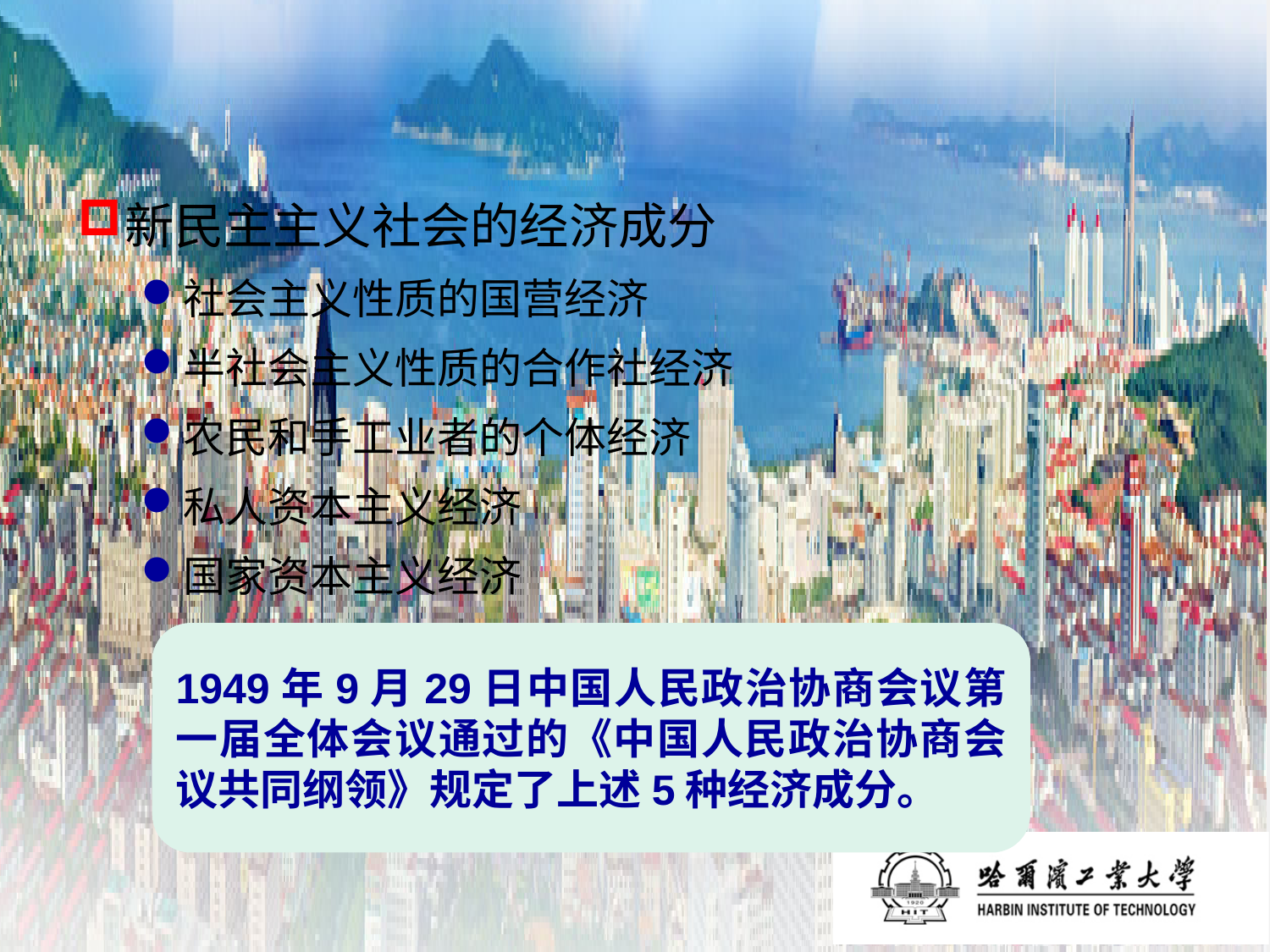

新民主主义社会的经济成分
社会主义性质的国营经济
半社会主义性质的合作社经济
农民和手工业者的个体经济
私人资本主义经济
国家资本主义经济

1949年9月29日中国人民政治协商会议第一届全体会议通过的《中国人民政治协商会议共同纲领》规定了上述5种经济成分。